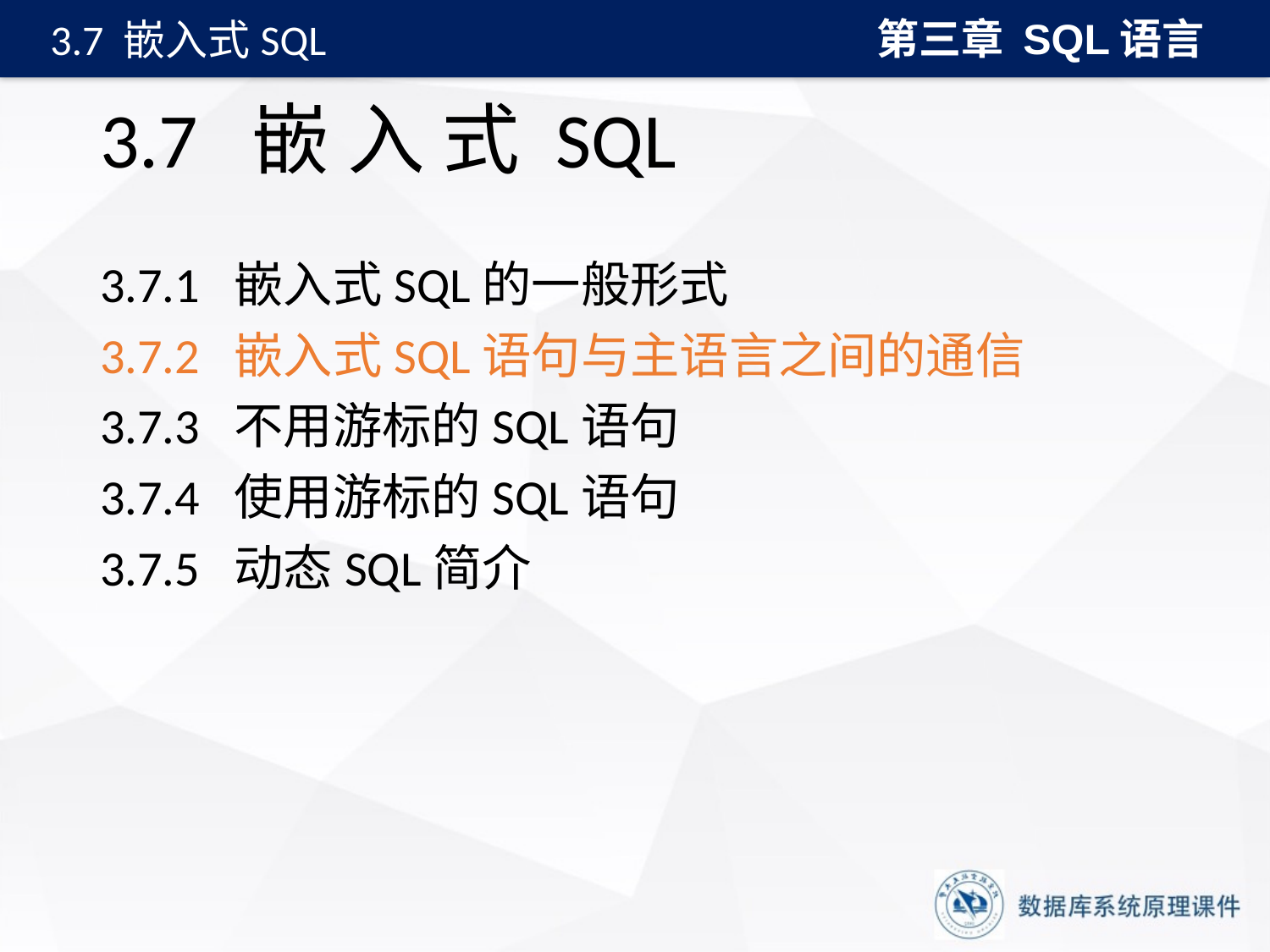

第三章 SQL语言
3.7 嵌入式SQL
# 3.7  嵌 入 式 SQL
3.7.1  嵌入式SQL的一般形式
3.7.2  嵌入式SQL语句与主语言之间的通信
3.7.3  不用游标的SQL语句
3.7.4  使用游标的SQL语句
3.7.5  动态SQL简介